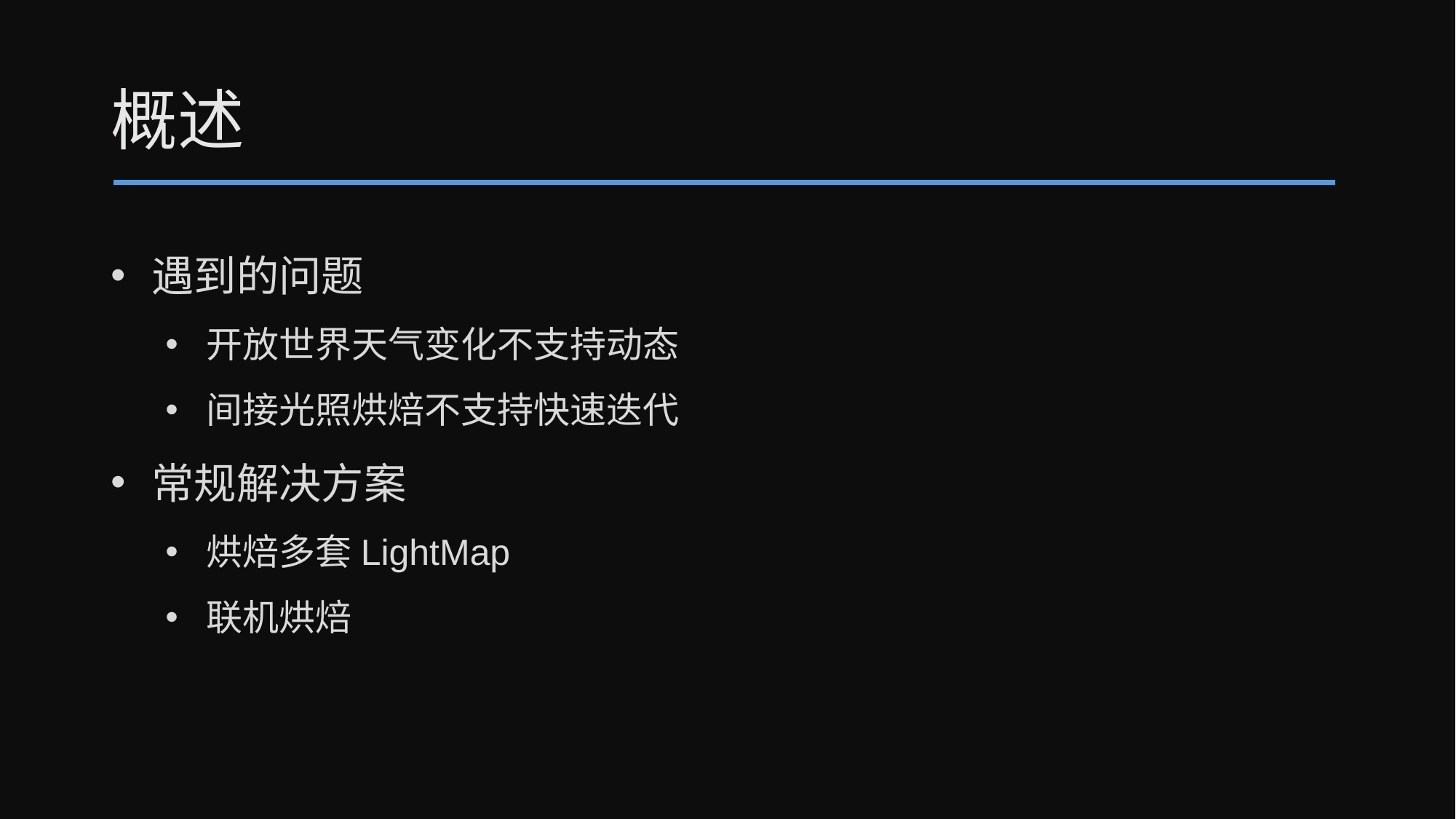

# 概述
遇到的问题
开放世界天气变化不支持动态
间接光照烘焙不支持快速迭代
常规解决方案
烘焙多套LightMap
联机烘焙